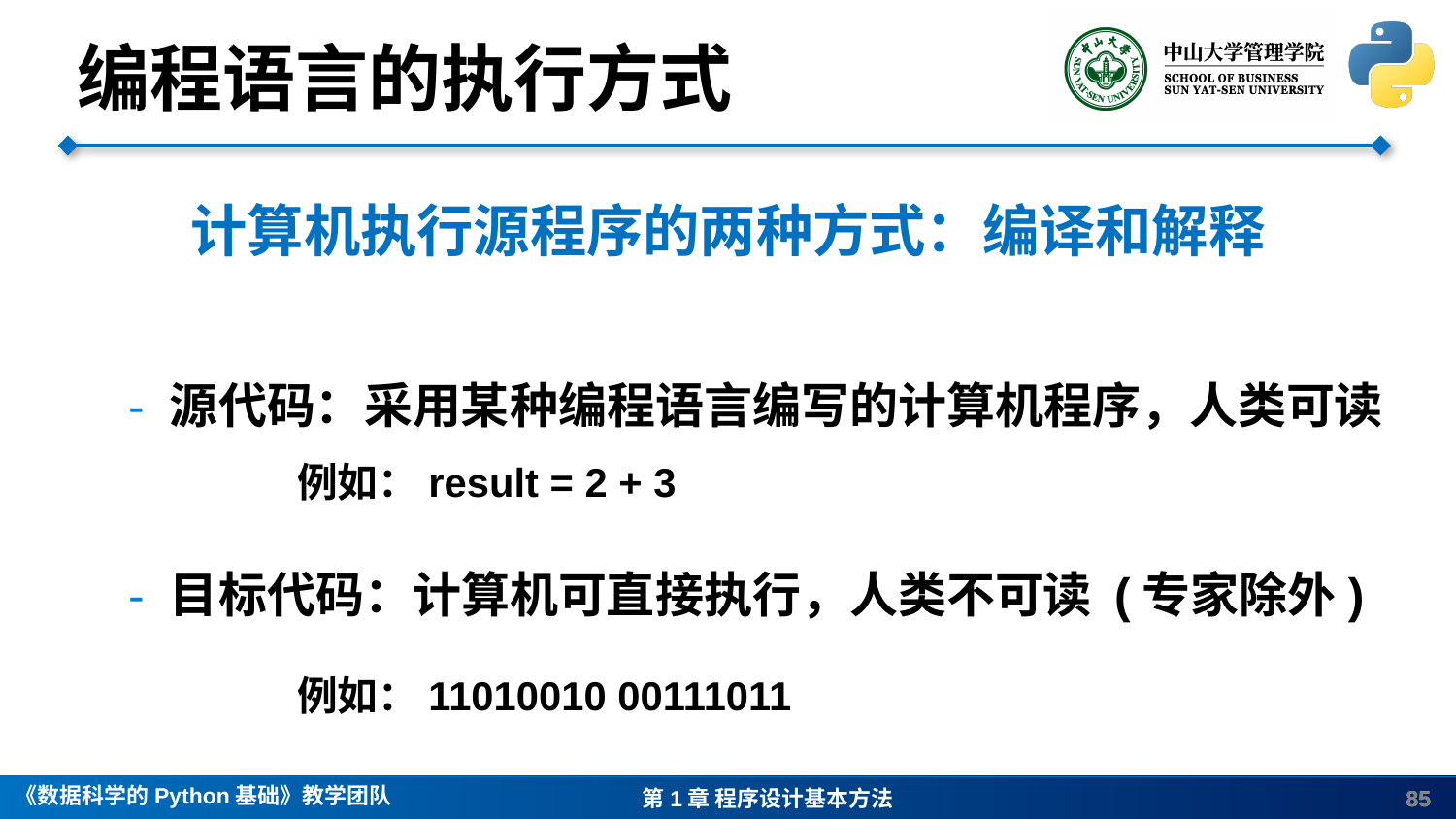

编程语言的执行方式
计算机执行源程序的两种方式：编译和解释
         - 源代码：采用某种编程语言编写的计算机程序，人类可读
		例如：result = 2 + 3
         - 目标代码：计算机可直接执行，人类不可读 (专家除外)
		例如：11010010 00111011
85